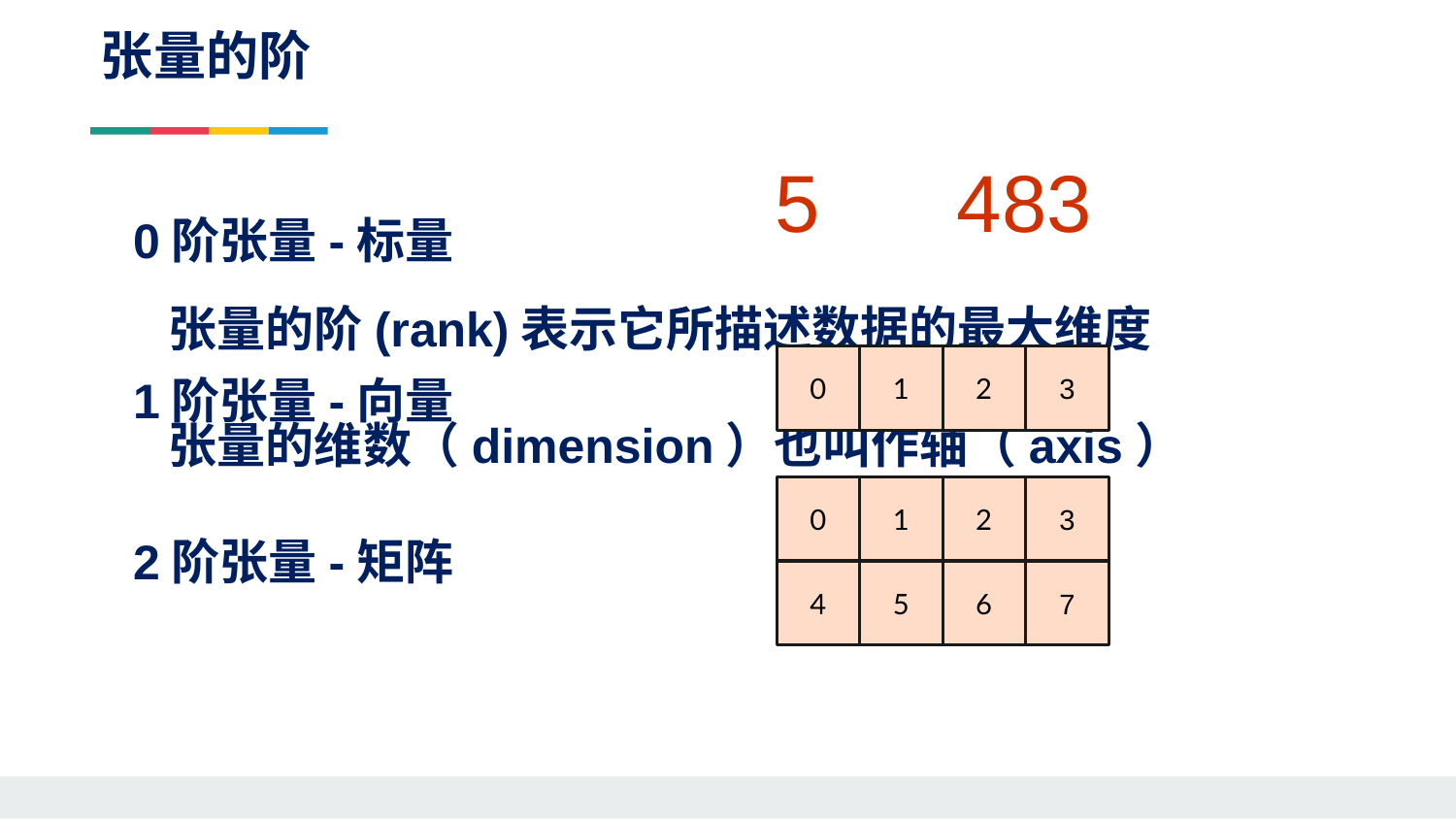

张量的阶
0阶张量-标量
5
483
张量的阶(rank)表示它所描述数据的最大维度
张量的维数（dimension）也叫作轴（axis）
1阶张量-向量
0
1
2
3
2阶张量-矩阵
0
1
2
3
4
5
6
7